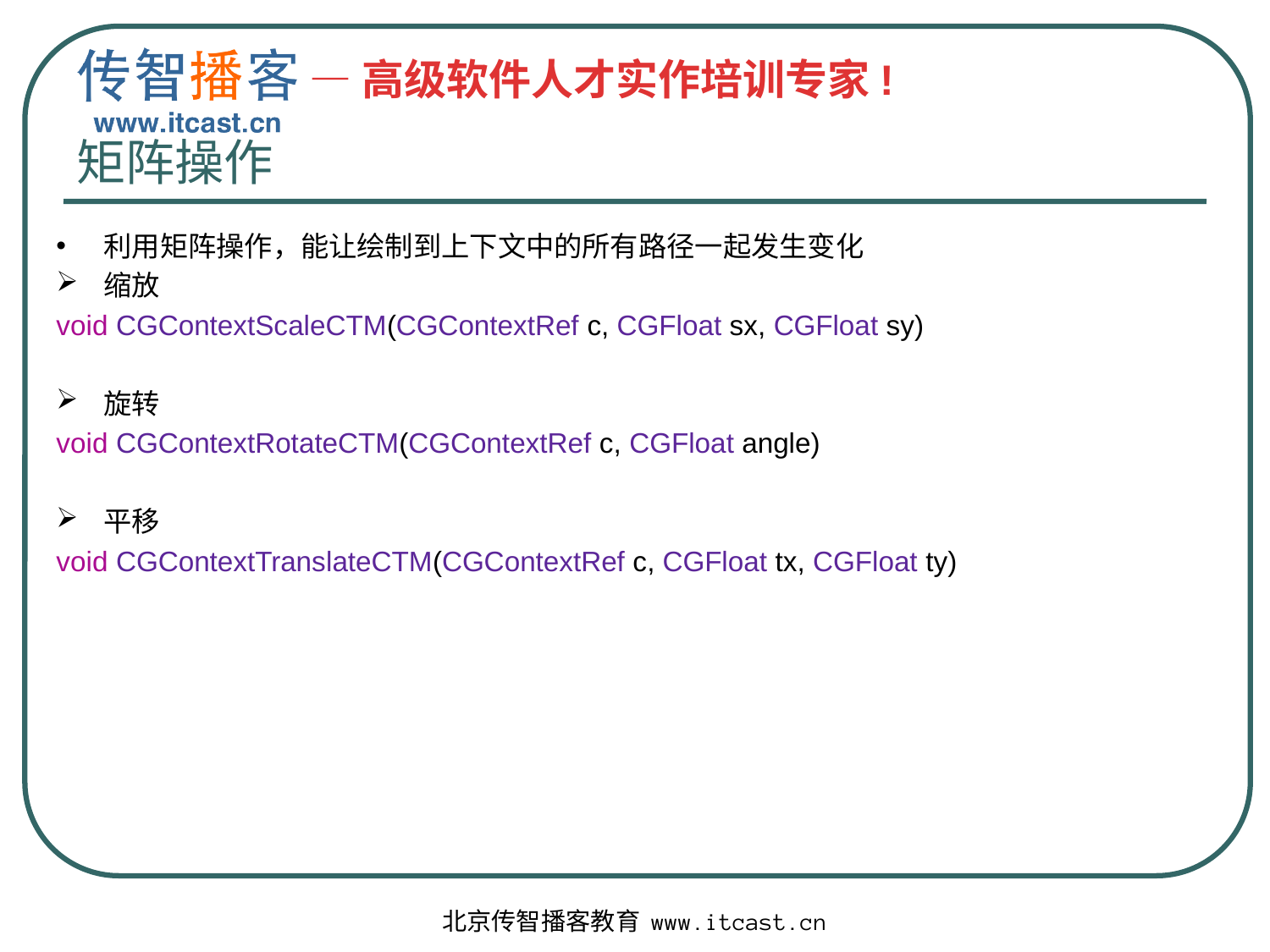

# 矩阵操作
利用矩阵操作，能让绘制到上下文中的所有路径一起发生变化
缩放
void CGContextScaleCTM(CGContextRef c, CGFloat sx, CGFloat sy)

旋转
void CGContextRotateCTM(CGContextRef c, CGFloat angle)

平移
void CGContextTranslateCTM(CGContextRef c, CGFloat tx, CGFloat ty)